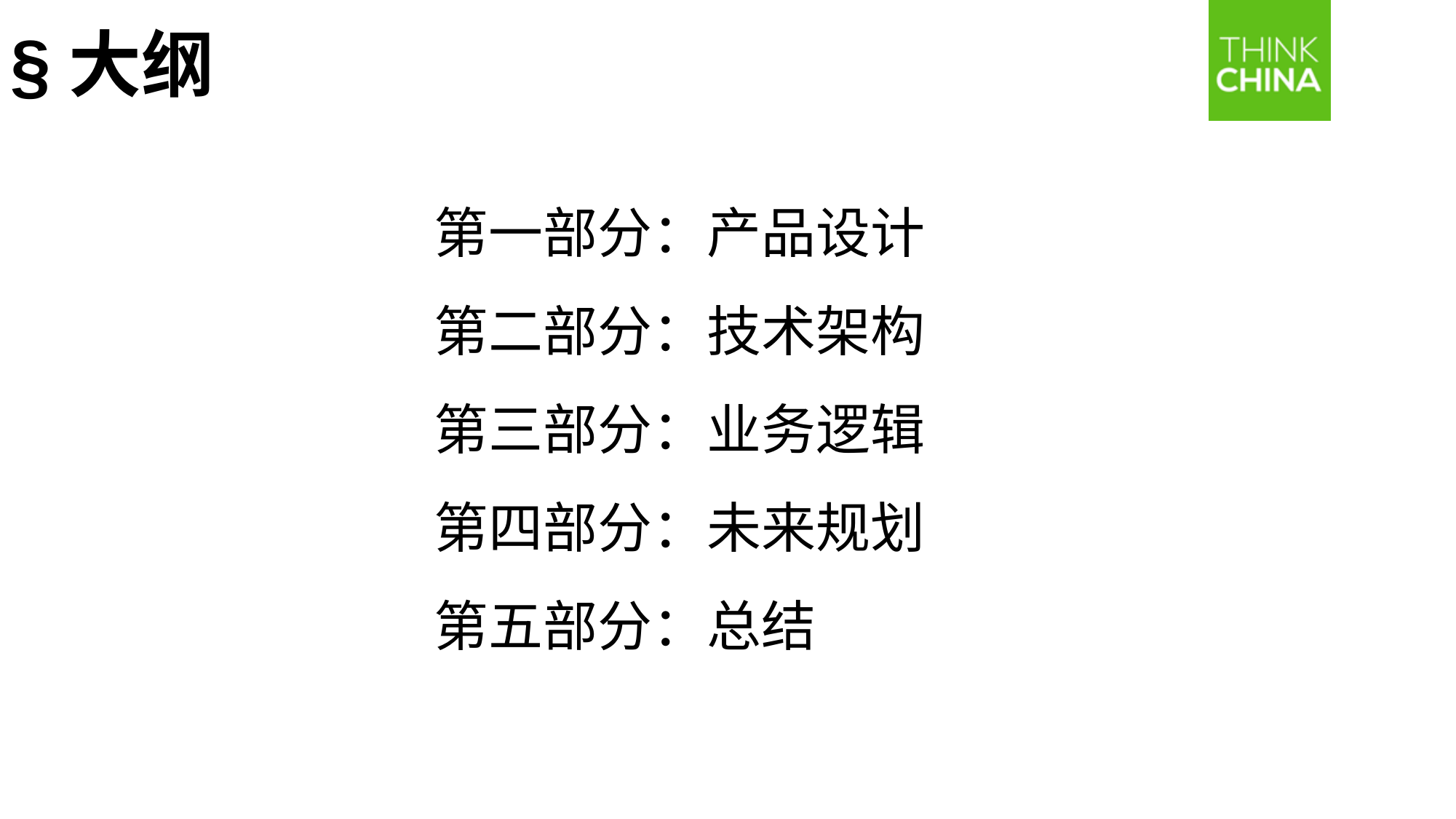

§大纲
第一部分：产品设计
第二部分：技术架构
第三部分：业务逻辑
第四部分：未来规划
第五部分：总结